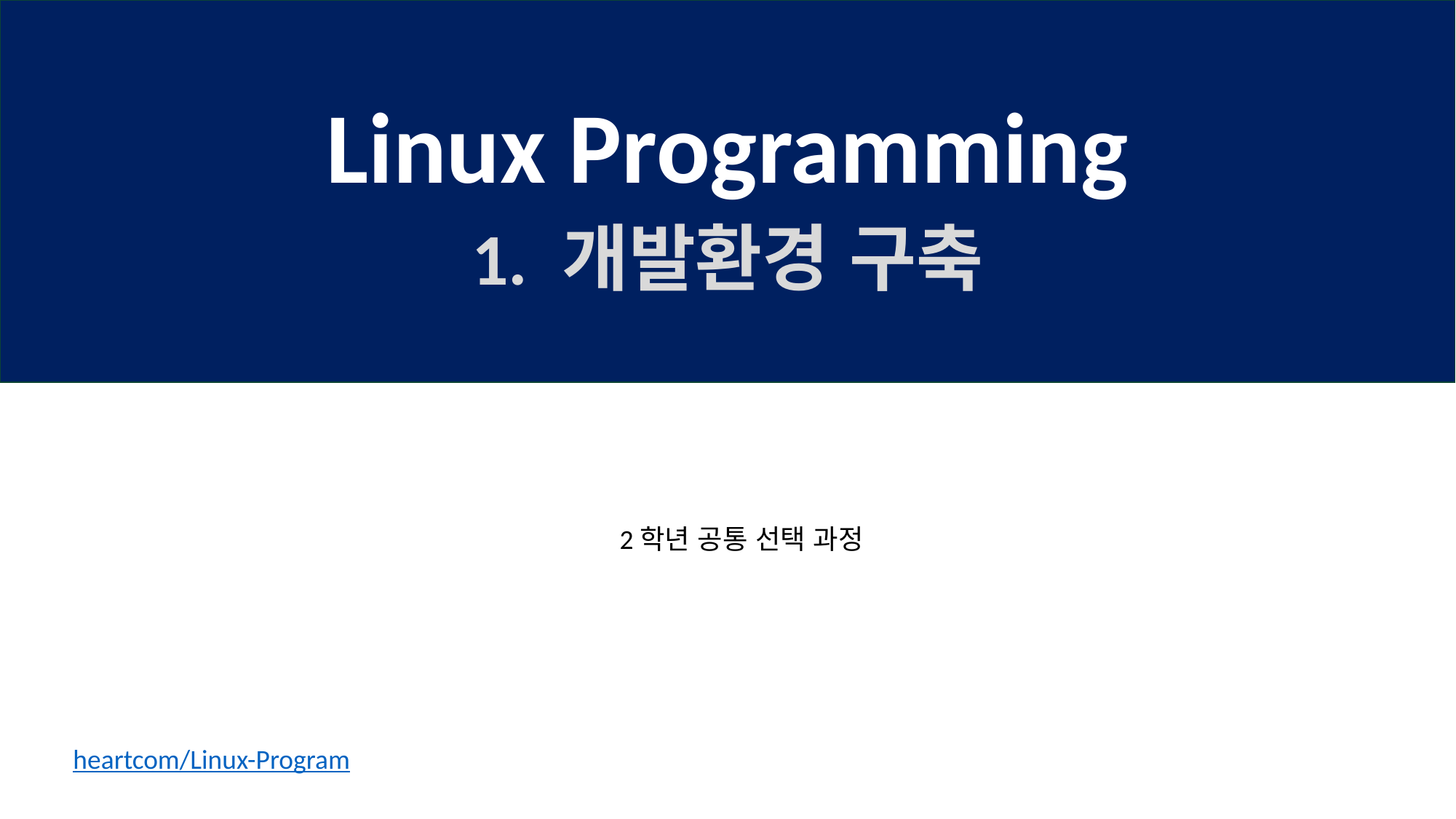

Linux Programming
1. 개발환경 구축
2학년 공통 선택 과정
heartcom/Linux-Program